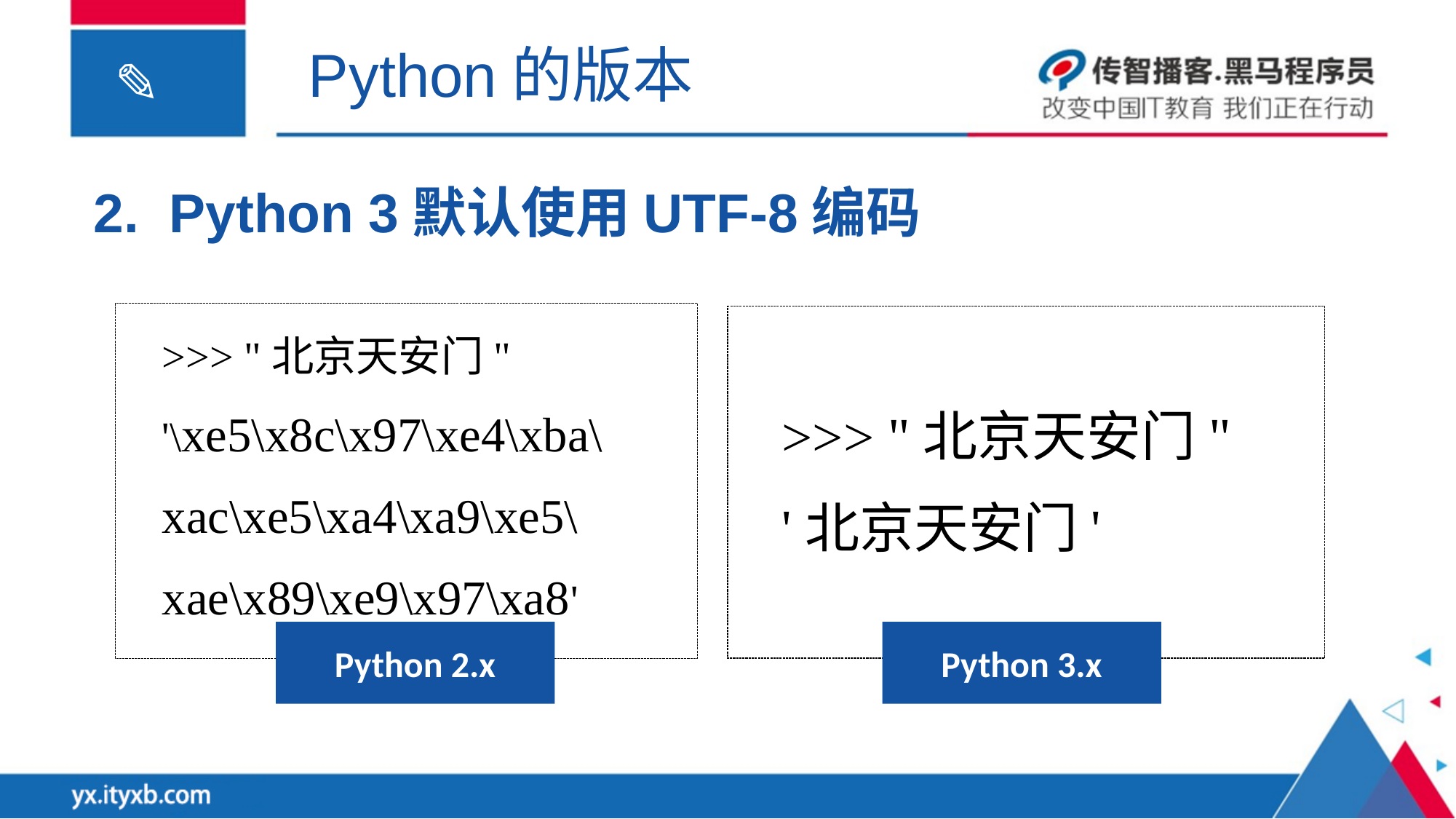

Python的版本
2.  Python 3默认使用UTF-8编码

>>> "北京天安门"
'\xe5\x8c\x97\xe4\xba\xac\xe5\xa4\xa9\xe5\xae\x89\xe9\x97\xa8'

>>> "北京天安门"
'北京天安门'
Python 2.x
Python 3.x